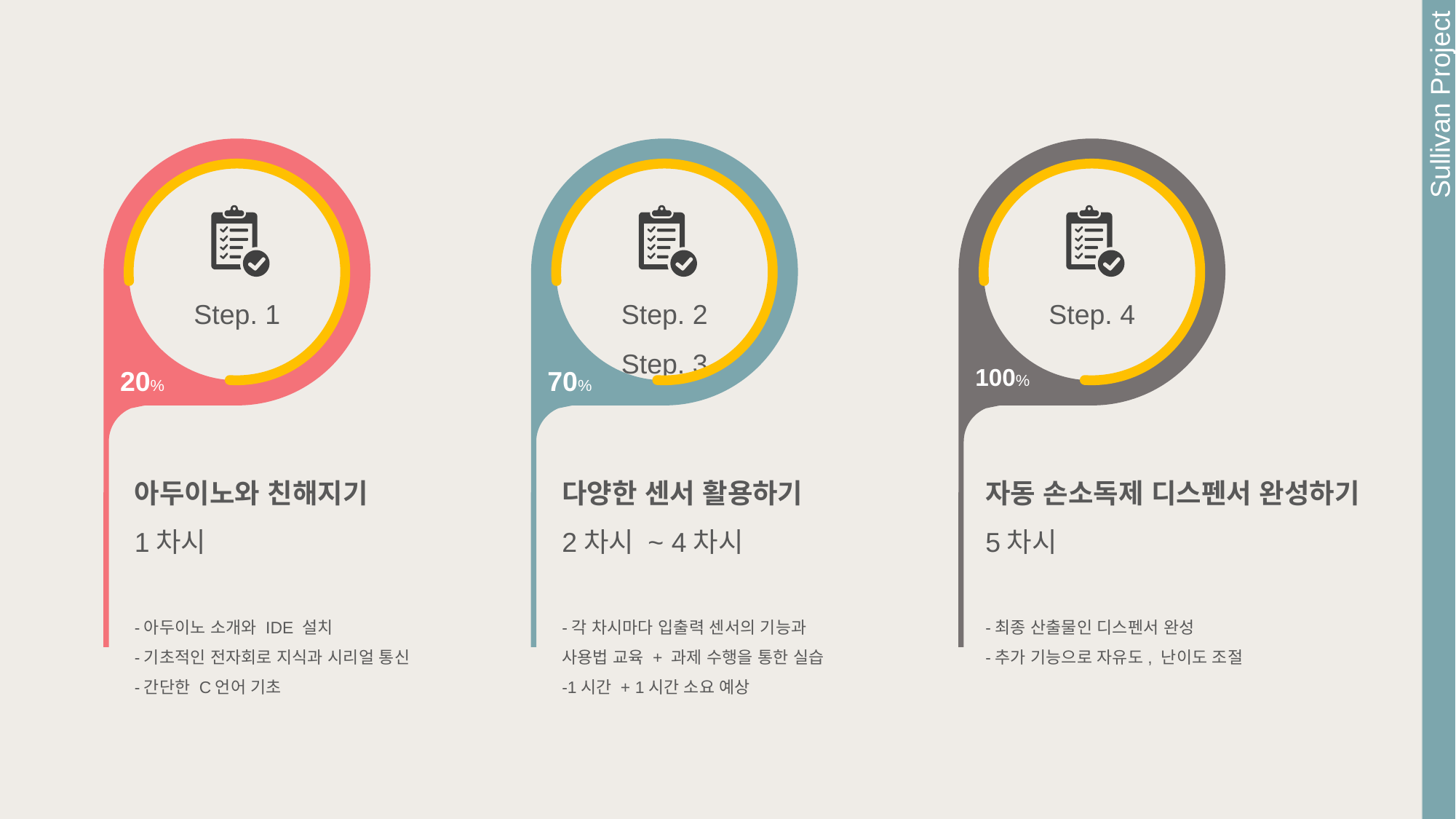

Sullivan Project

Step. 1
Step. 2
Step. 3
Step. 4
20%
70%
100%
아두이노와 친해지기
1차시

-아두이노 소개와 IDE 설치
-기초적인 전자회로 지식과 시리얼 통신
-간단한 C언어 기초
다양한 센서 활용하기
2차시 ~ 4차시

-각 차시마다 입출력 센서의 기능과 사용법 교육 + 과제 수행을 통한 실습
-1시간 + 1시간 소요 예상
자동 손소독제 디스펜서 완성하기
5차시

-최종 산출물인 디스펜서 완성
-추가 기능으로 자유도, 난이도 조절